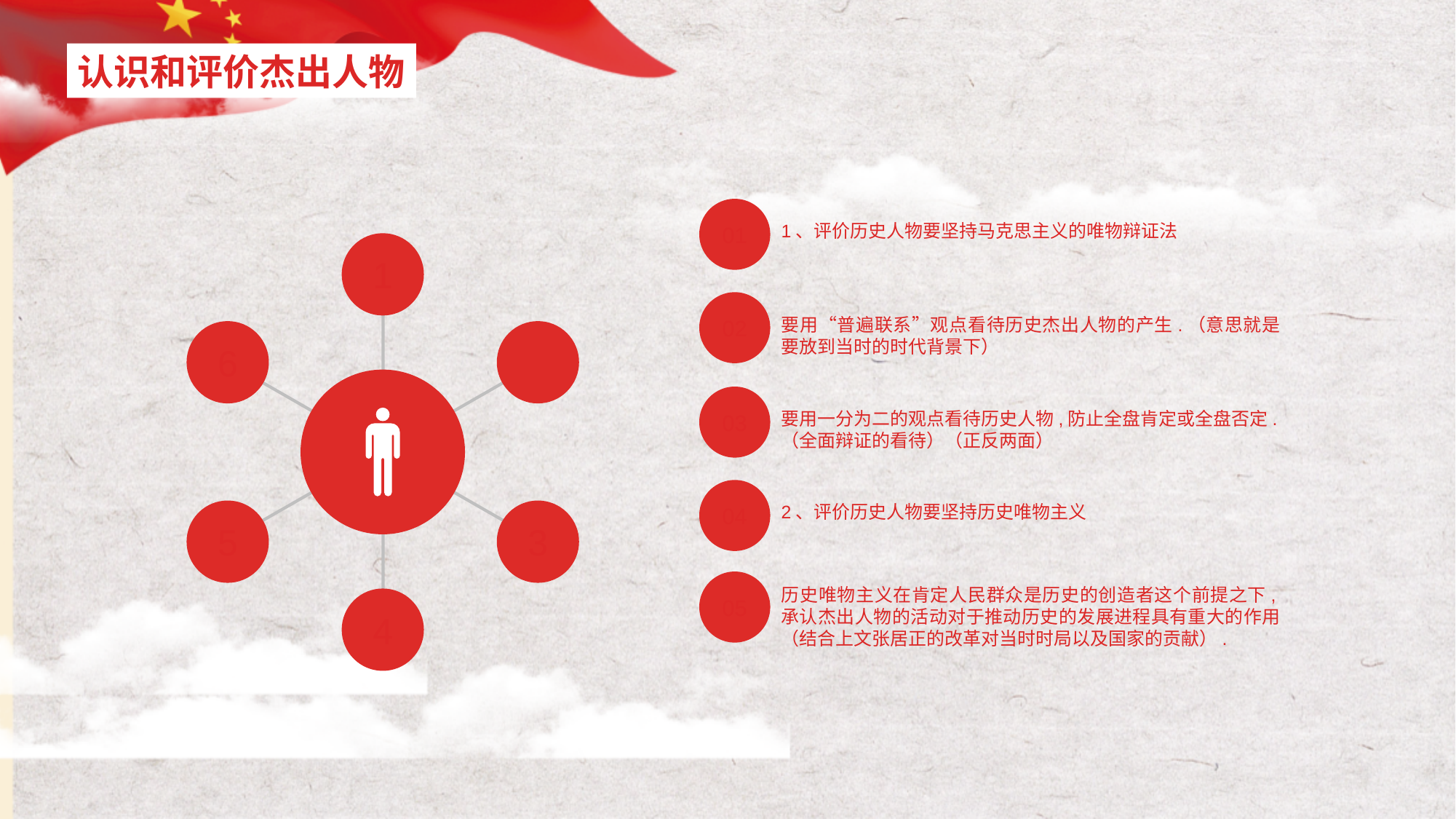

认识和评价杰出人物
01
1、评价历史人物要坚持马克思主义的唯物辩证法
1

6
5
3
4

02
要用“普遍联系”观点看待历史杰出人物的产生.（意思就是要放到当时的时代背景下）
03
要用一分为二的观点看待历史人物,防止全盘肯定或全盘否定.（全面辩证的看待）（正反两面）
04
2、评价历史人物要坚持历史唯物主义
05
历史唯物主义在肯定人民群众是历史的创造者这个前提之下,承认杰出人物的活动对于推动历史的发展进程具有重大的作用（结合上文张居正的改革对当时时局以及国家的贡献）.